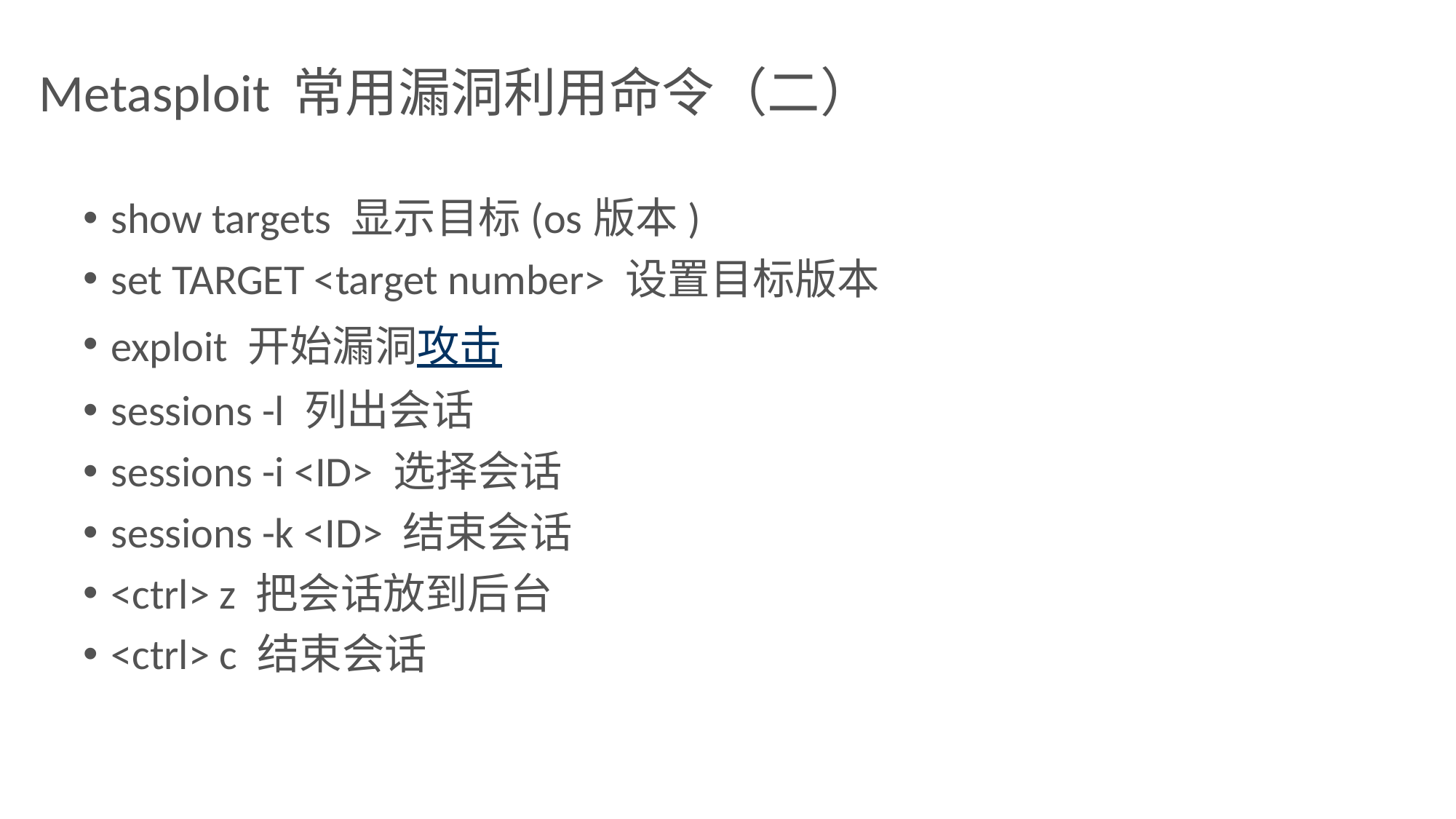

Metasploit 常用漏洞利用命令（二）
show targets 显示目标(os版本)
set TARGET <target number> 设置目标版本
exploit 开始漏洞攻击
sessions -l 列出会话
sessions -i <ID> 选择会话
sessions -k <ID> 结束会话
<ctrl> z 把会话放到后台
<ctrl> c 结束会话